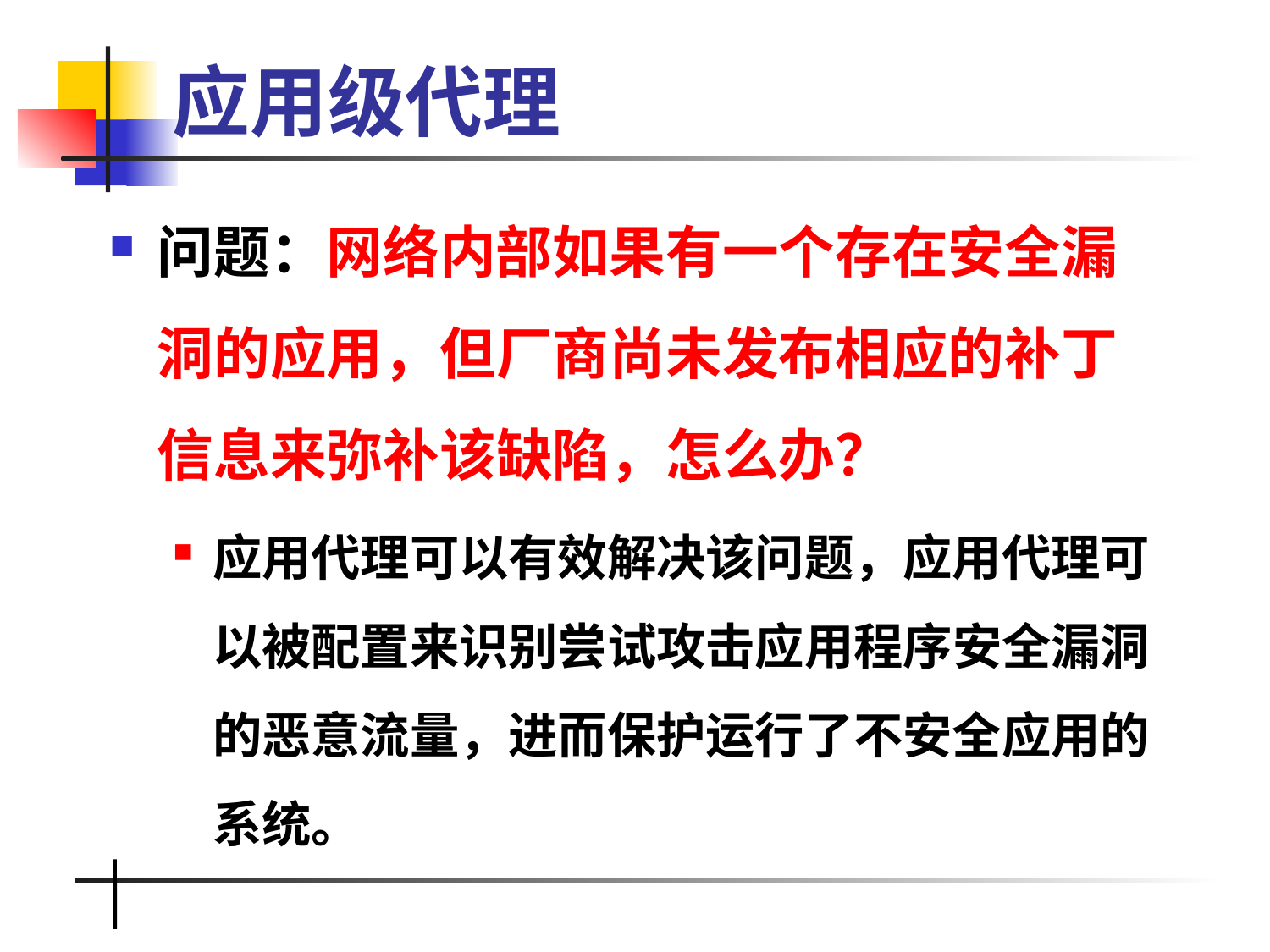

# 应用级代理
问题：网络内部如果有一个存在安全漏洞的应用，但厂商尚未发布相应的补丁信息来弥补该缺陷，怎么办？
应用代理可以有效解决该问题，应用代理可以被配置来识别尝试攻击应用程序安全漏洞的恶意流量，进而保护运行了不安全应用的系统。